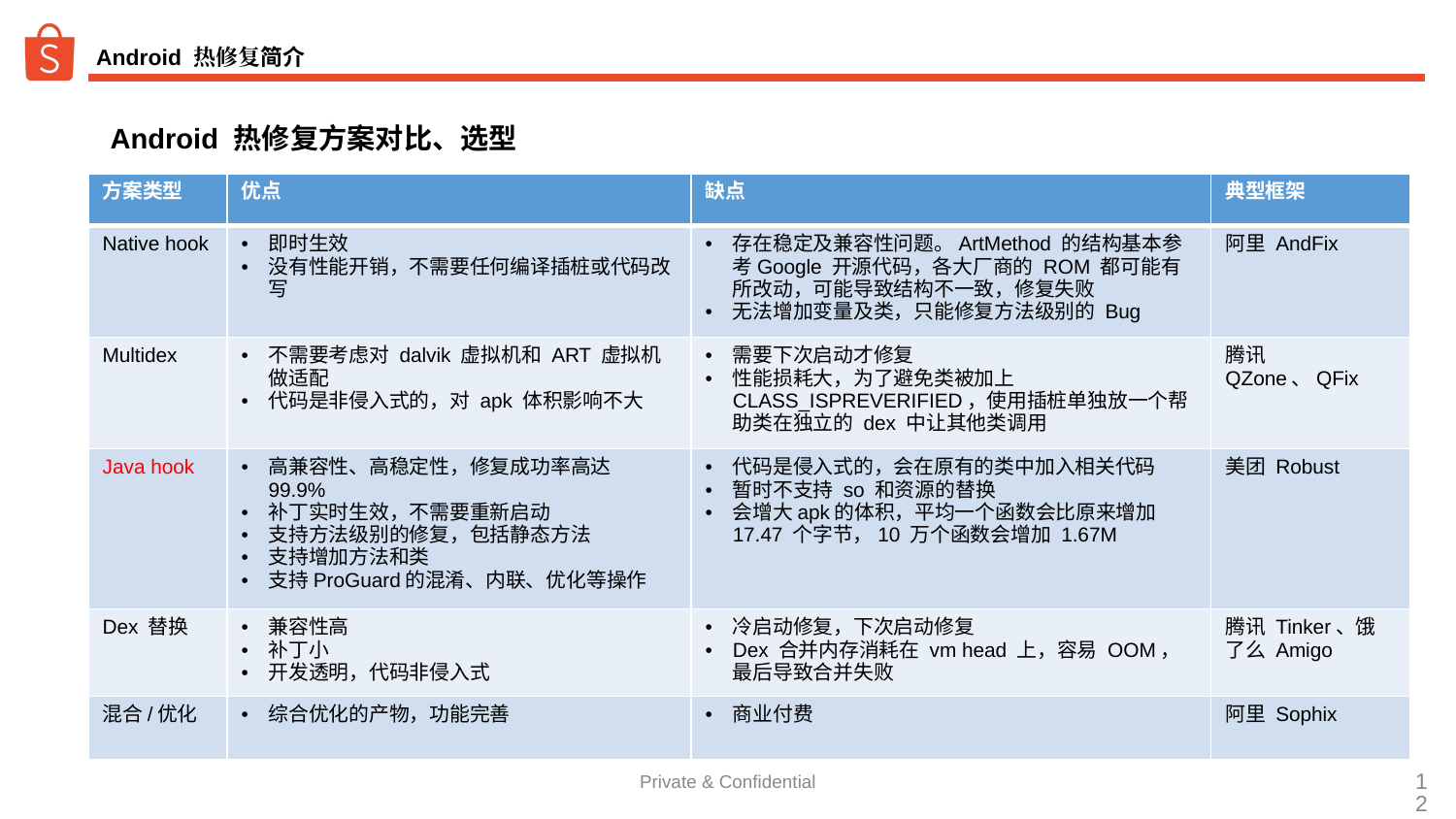

# Android 热修复简介
Android 热修复方案对比、选型
| 方案类型 | 优点 | 缺点 | 典型框架 |
| --- | --- | --- | --- |
| Native hook | 即时生效 没有性能开销，不需要任何编译插桩或代码改写 | 存在稳定及兼容性问题。ArtMethod 的结构基本参考Google 开源代码，各大厂商的 ROM 都可能有所改动，可能导致结构不一致，修复失败 无法增加变量及类，只能修复方法级别的 Bug | 阿里 AndFix |
| Multidex | 不需要考虑对 dalvik 虚拟机和 ART 虚拟机做适配 代码是非侵入式的，对 apk 体积影响不大 | 需要下次启动才修复 性能损耗大，为了避免类被加上 CLASS\_ISPREVERIFIED，使用插桩单独放一个帮助类在独立的 dex 中让其他类调用 | 腾讯 QZone、QFix |
| Java hook | 高兼容性、高稳定性，修复成功率高达 99.9% 补丁实时生效，不需要重新启动 支持方法级别的修复，包括静态方法 支持增加方法和类 支持ProGuard的混淆、内联、优化等操作 | 代码是侵入式的，会在原有的类中加入相关代码 暂时不支持 so 和资源的替换 会增大apk的体积，平均一个函数会比原来增加17.47 个字节，10 万个函数会增加 1.67M | 美团 Robust |
| Dex 替换 | 兼容性高 补丁小 开发透明，代码非侵入式 | 冷启动修复，下次启动修复 Dex 合并内存消耗在 vm head 上，容易 OOM，最后导致合并失败 | 腾讯 Tinker、饿了么 Amigo |
| 混合/优化 | 综合优化的产物，功能完善 | 商业付费 | 阿里 Sophix |
Private & Confidential
12